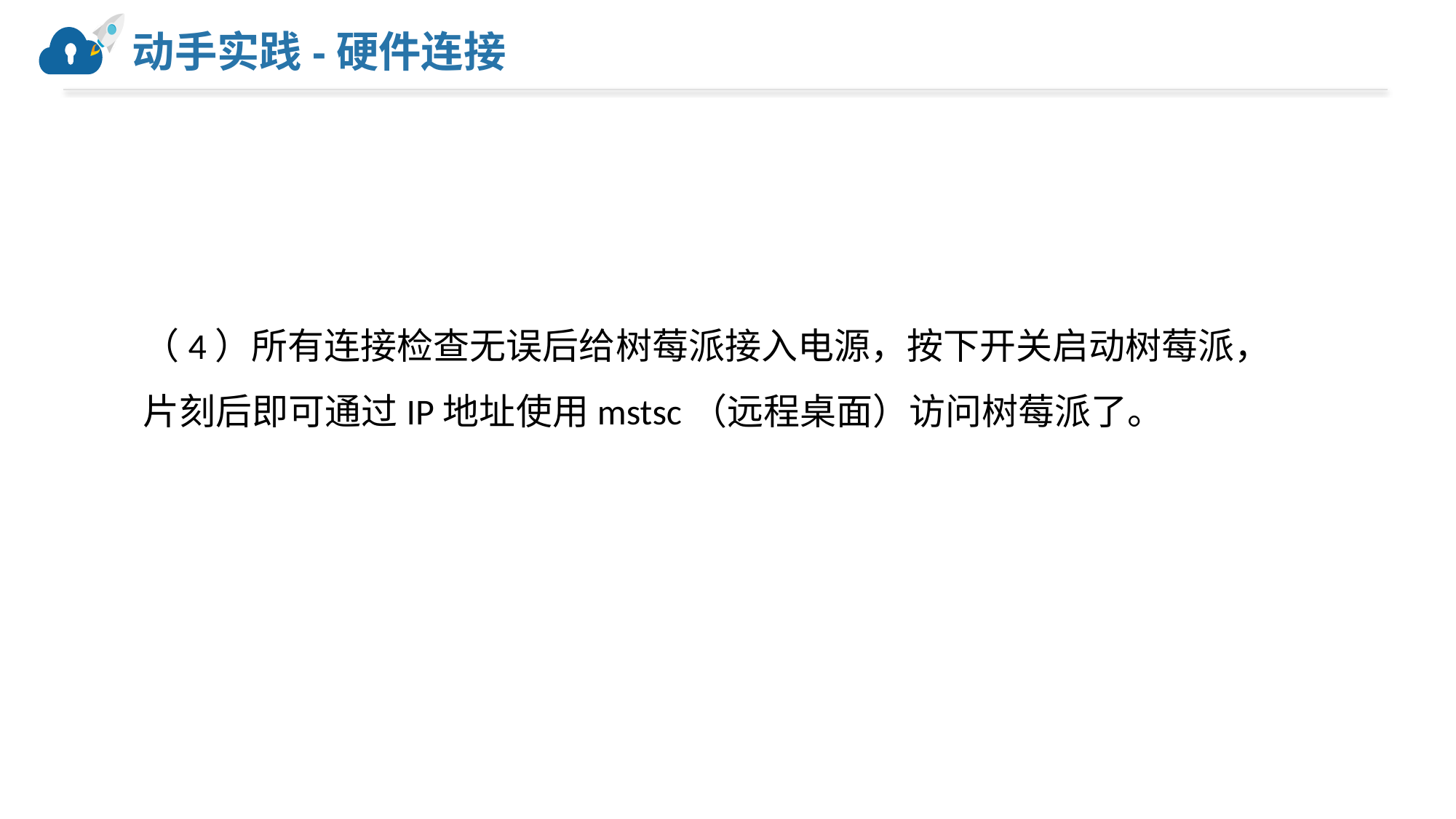

# 动手实践-硬件连接
（4）所有连接检查无误后给树莓派接入电源，按下开关启动树莓派，片刻后即可通过IP地址使用mstsc（远程桌面）访问树莓派了。